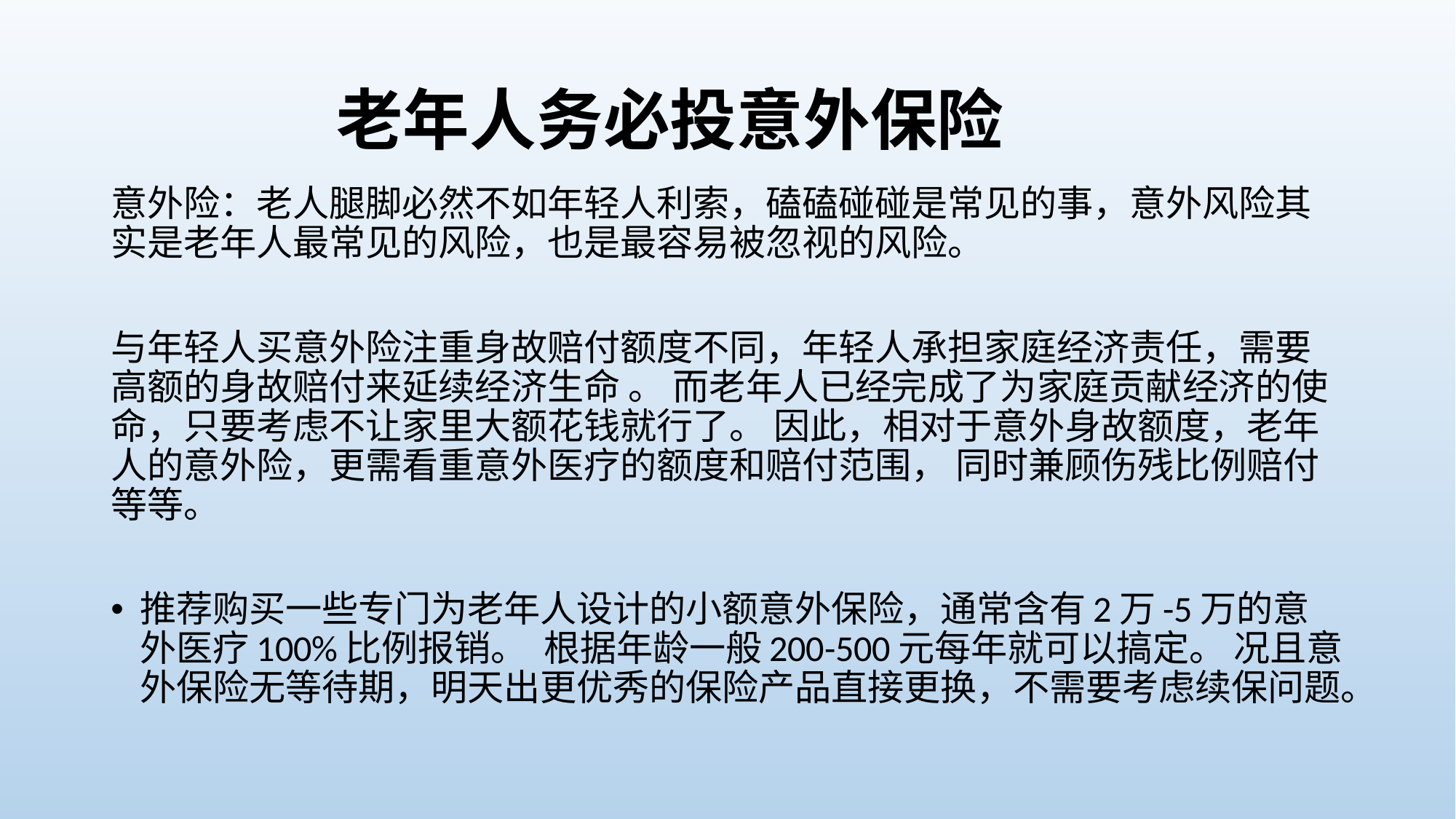

# 老年人务必投意外保险
意外险：老人腿脚必然不如年轻人利索，磕磕碰碰是常见的事，意外风险其实是老年人最常见的风险，也是最容易被忽视的风险。

与年轻人买意外险注重身故赔付额度不同，年轻人承担家庭经济责任，需要高额的身故赔付来延续经济生命 。 而老年人已经完成了为家庭贡献经济的使命，只要考虑不让家里大额花钱就行了。 因此，相对于意外身故额度，老年人的意外险，更需看重意外医疗的额度和赔付范围， 同时兼顾伤残比例赔付等等。

推荐购买一些专门为老年人设计的小额意外保险，通常含有2万-5万的意外医疗100%比例报销。  根据年龄一般200-500元每年就可以搞定。 况且意外保险无等待期，明天出更优秀的保险产品直接更换，不需要考虑续保问题。